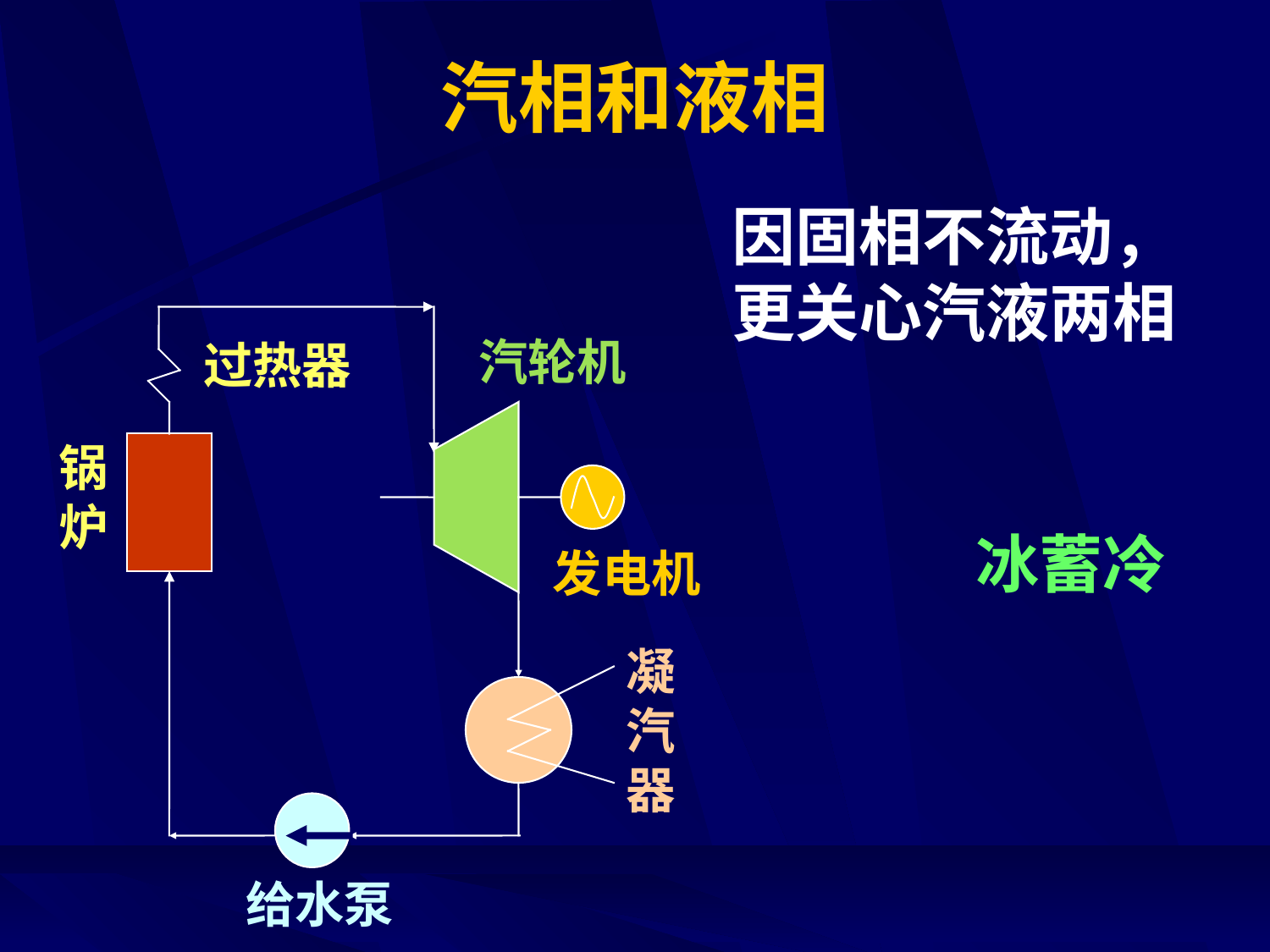

# 汽相和液相
因固相不流动，更关心汽液两相

汽轮机
过热器

锅
炉

发电机

凝汽器

给水泵
冰蓄冷